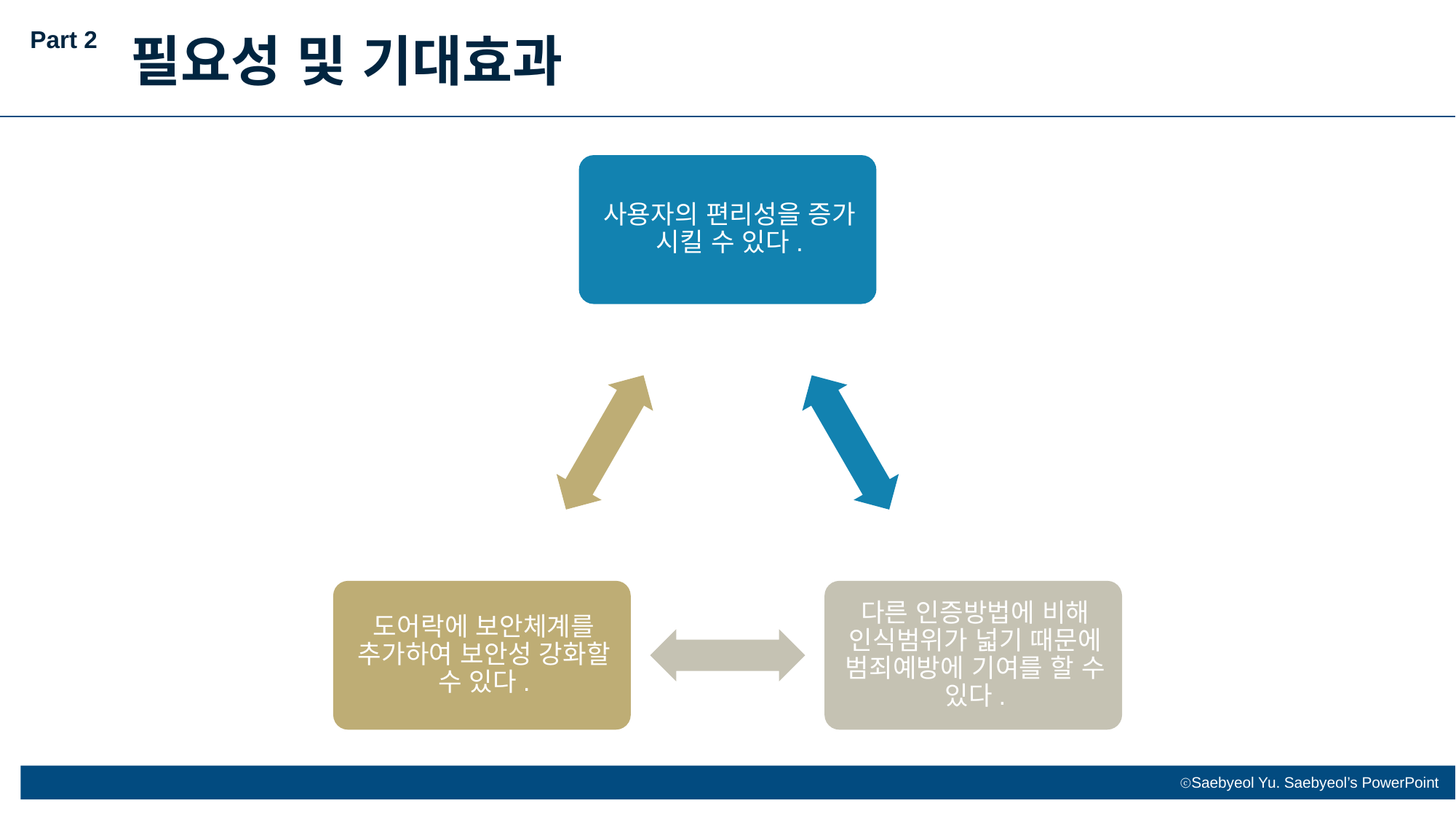

Part 2
필요성 및 기대효과
사용자의 편리성을 증가 시킬 수 있다.

다른 인증방법에 비해 인식범위가 넓기 때문에 범죄예방에 기여를 할 수 있다.

도어락에 보안체계를 추가하여 보안성 강화할 수 있다.